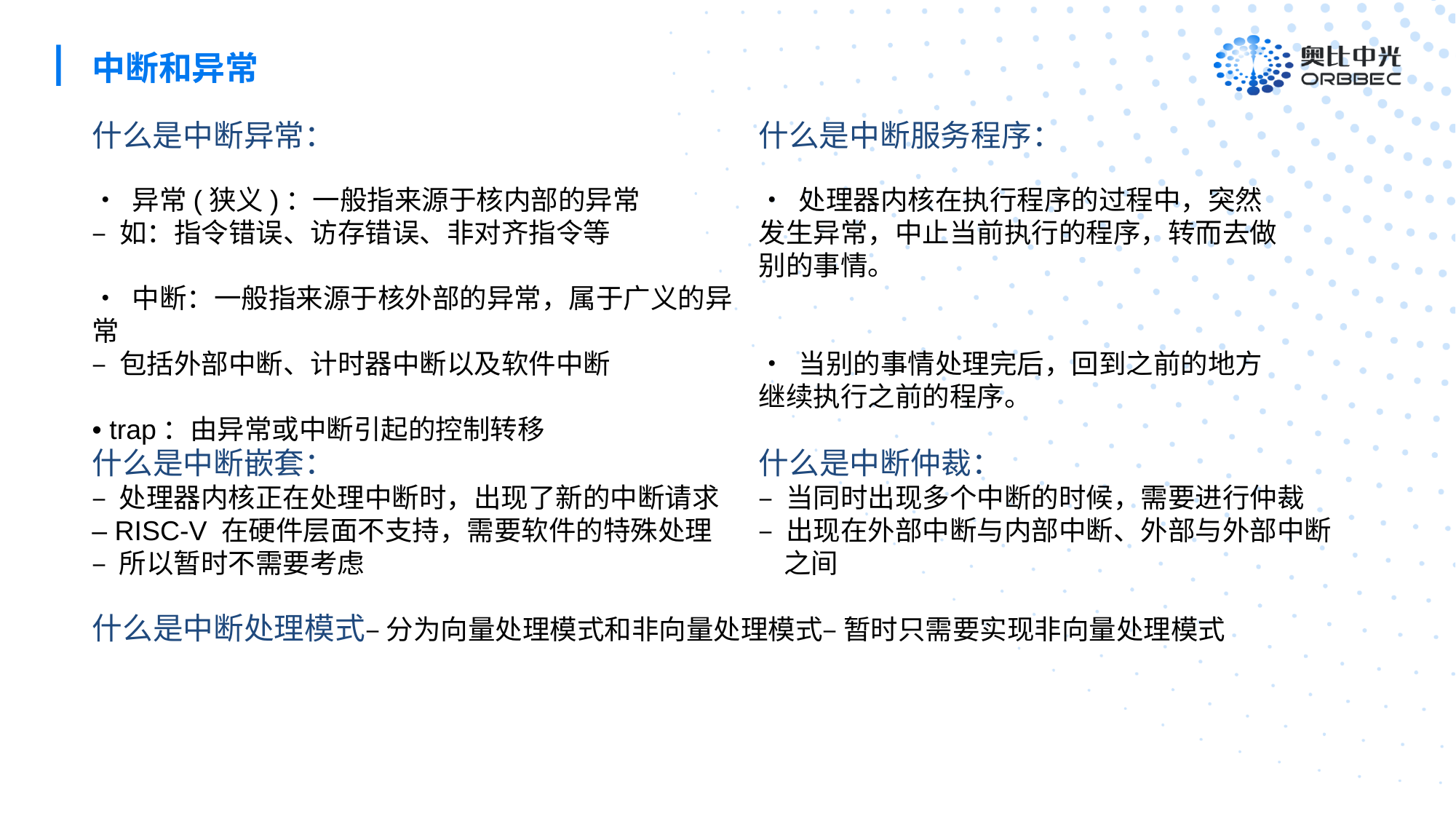

中断和异常
什么是中断异常：
什么是中断服务程序：
• 异常(狭义)：一般指来源于核内部的异常
– 如：指令错误、访存错误、非对齐指令等

• 中断：一般指来源于核外部的异常，属于广义的异常
– 包括外部中断、计时器中断以及软件中断

• trap：由异常或中断引起的控制转移
• 处理器内核在执行程序的过程中，突然发生异常，中止当前执行的程序，转而去做别的事情。

• 当别的事情处理完后，回到之前的地方继续执行之前的程序。
什么是中断嵌套：
– 处理器内核正在处理中断时，出现了新的中断请求
– RISC-V 在硬件层面不支持，需要软件的特殊处理
– 所以暂时不需要考虑
什么是中断仲裁：
– 当同时出现多个中断的时候，需要进行仲裁
– 出现在外部中断与内部中断、外部与外部中断
   之间
什么是中断处理模式– 分为向量处理模式和非向量处理模式– 暂时只需要实现非向量处理模式

40